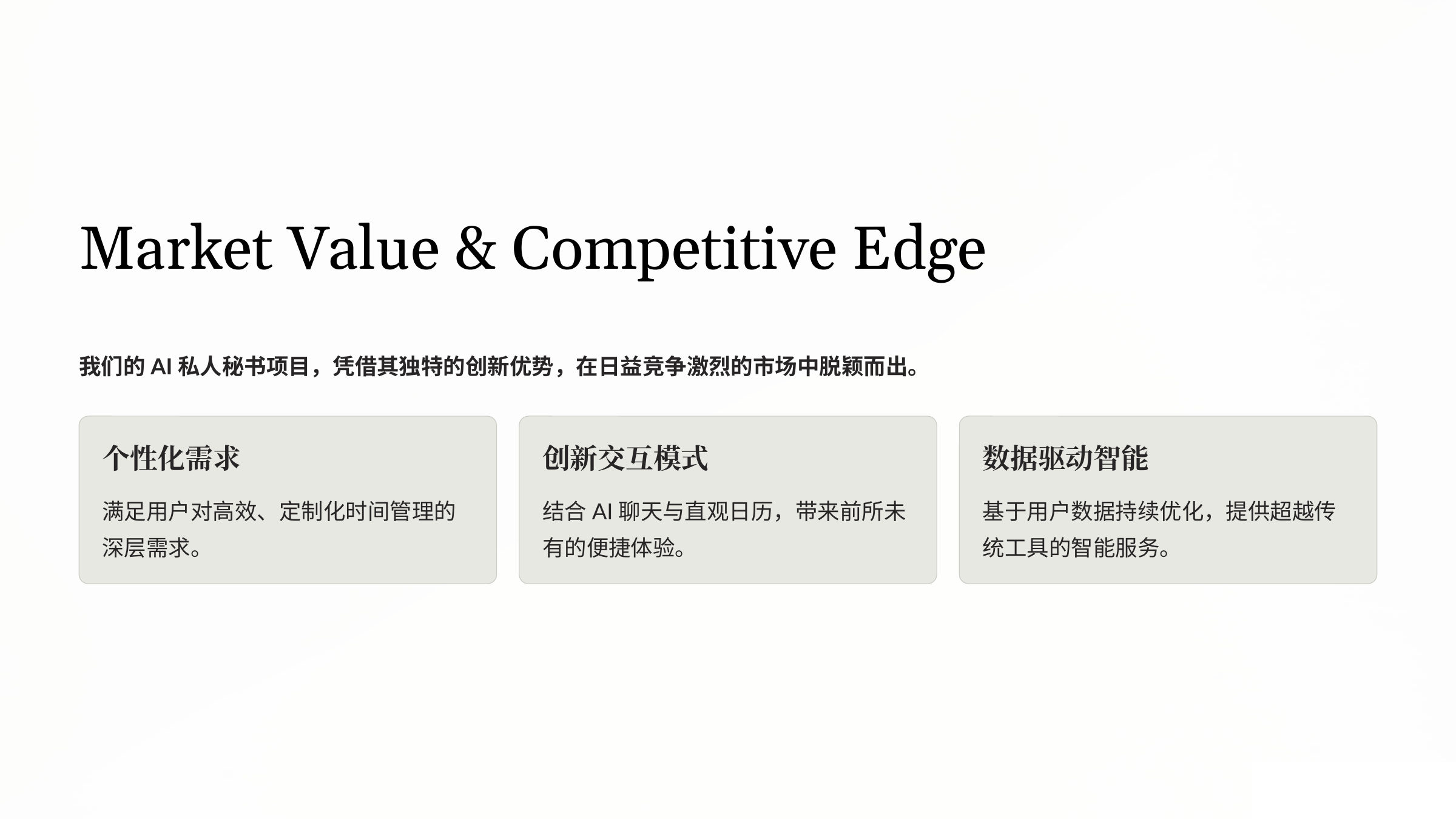

Market Value & Competitive Edge
我们的AI私人秘书项目，凭借其独特的创新优势，在日益竞争激烈的市场中脱颖而出。

个性化需求
创新交互模式
数据驱动智能
满足用户对高效、定制化时间管理的深层需求。
结合AI聊天与直观日历，带来前所未有的便捷体验。
基于用户数据持续优化，提供超越传统工具的智能服务。